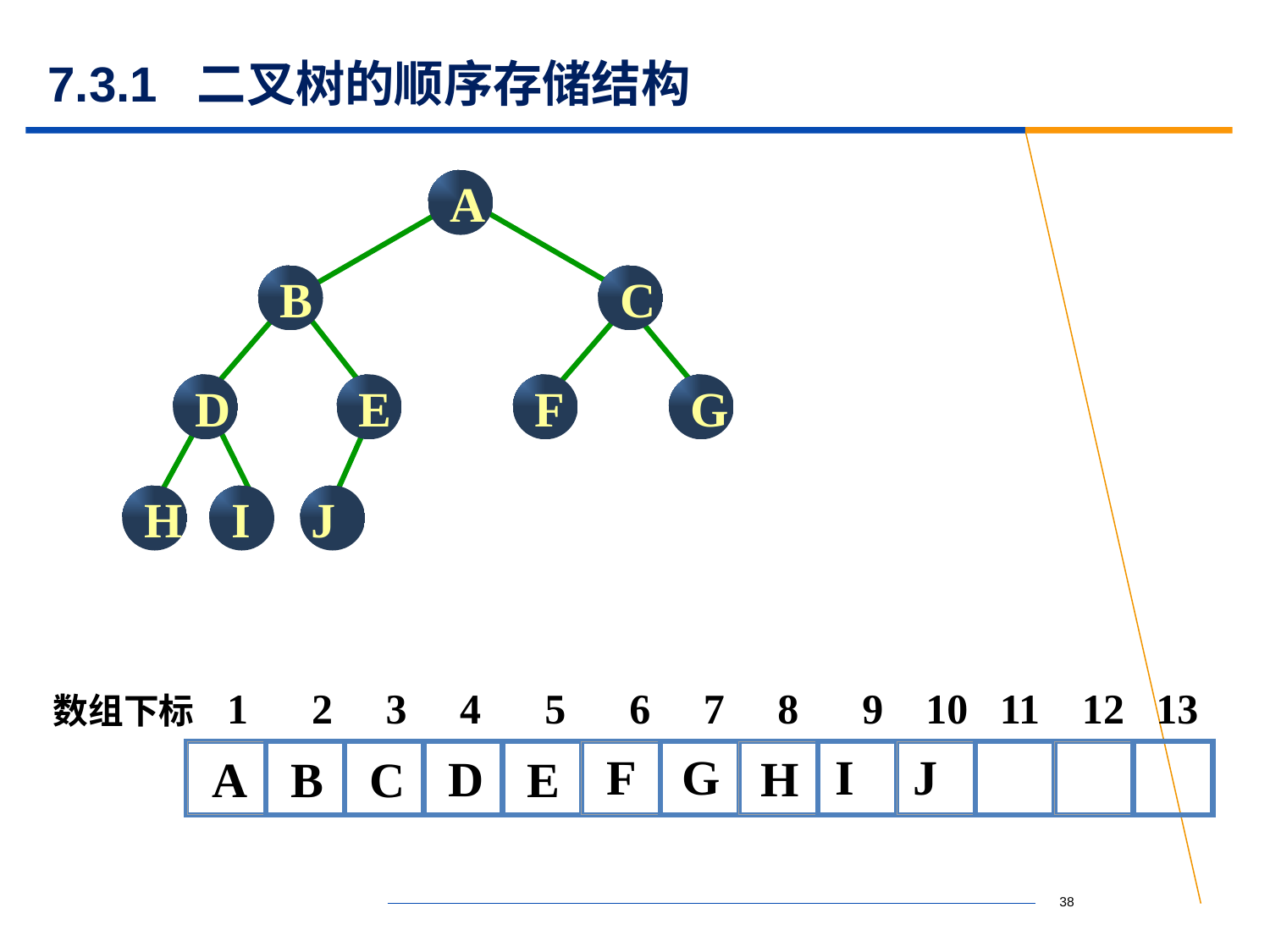

# 7.3.1  二叉树的顺序存储结构
A

B
C

D
E
F
G

H
I
J
    数组下标   1      2     3     4      5      6     7     8      9    10   11    12   13
F
G
I
J

D
H

A

B

C

E